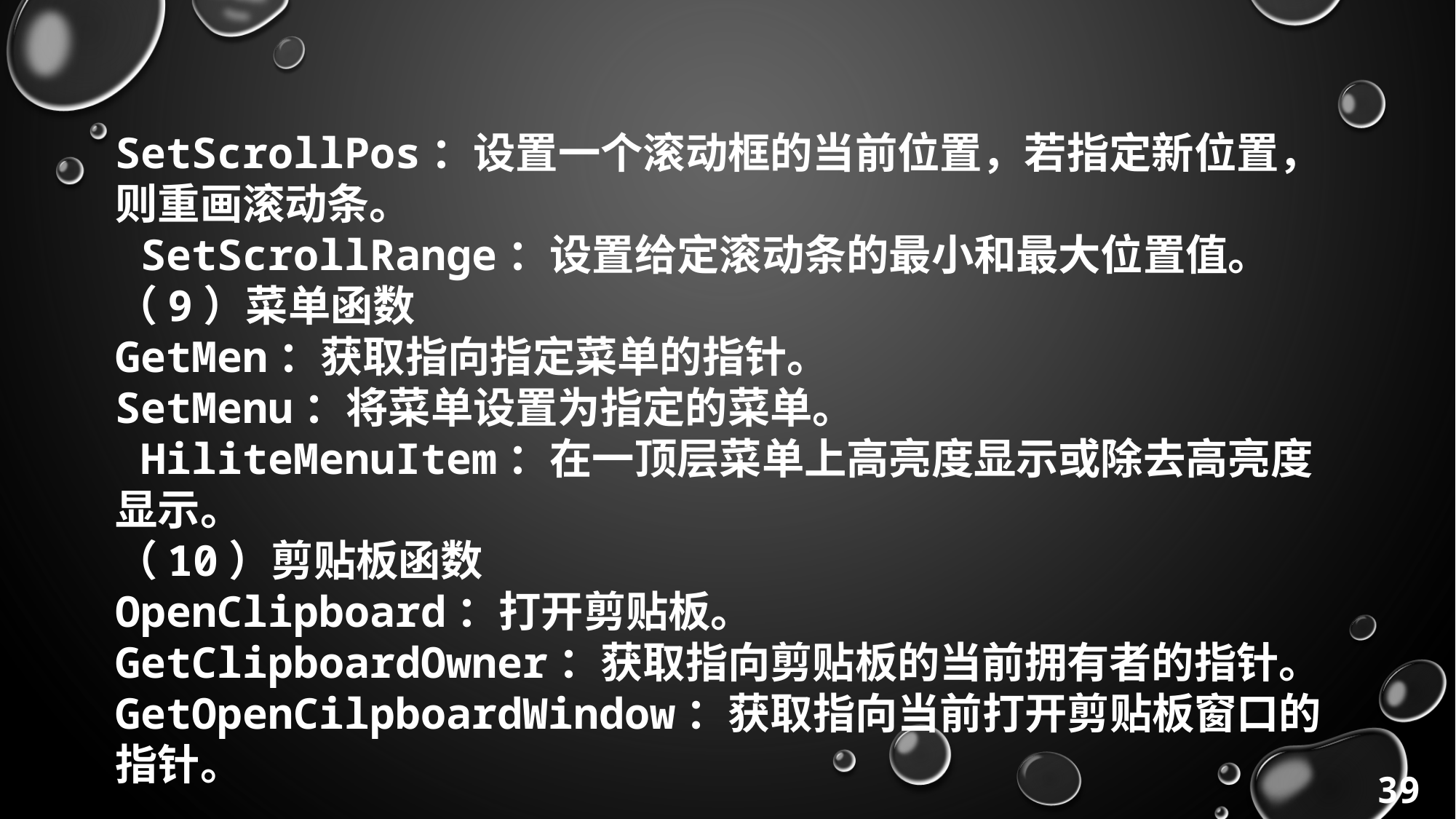

SetScrollPos：设置一个滚动框的当前位置，若指定新位置，则重画滚动条。
 SetScrollRange：设置给定滚动条的最小和最大位置值。
（9）菜单函数
GetMen：获取指向指定菜单的指针。
SetMenu：将菜单设置为指定的菜单。
 HiliteMenuItem：在一顶层菜单上高亮度显示或除去高亮度显示。
（10）剪贴板函数
OpenClipboard：打开剪贴板。
GetClipboardOwner：获取指向剪贴板的当前拥有者的指针。
GetOpenCilpboardWindow：获取指向当前打开剪贴板窗口的指针。
39